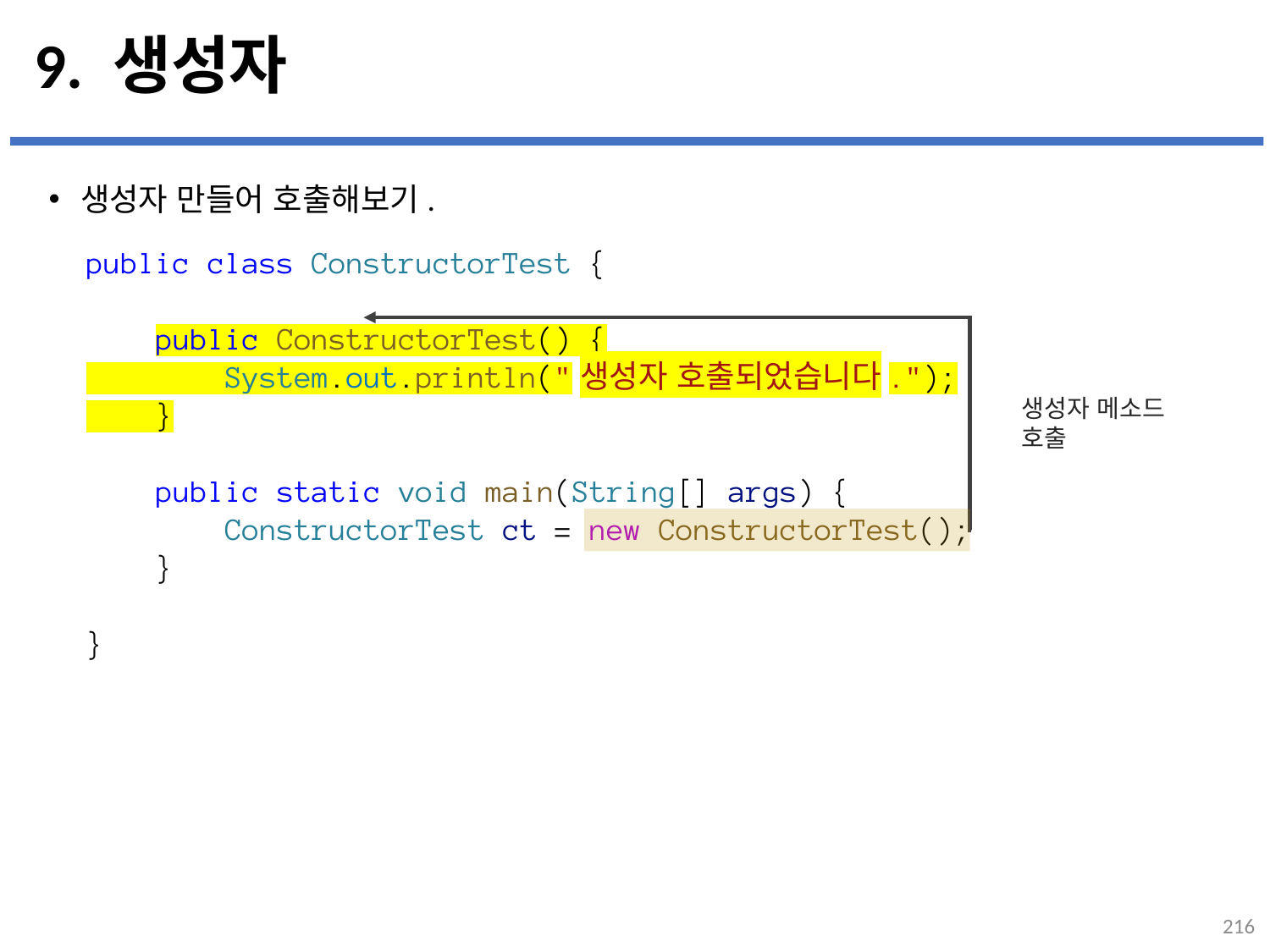

# 9. 생성자
생성자 만들어 호출해보기.
...

설명
public class ConstructorTest {

    public ConstructorTest() {
        System.out.println("생성자 호출되었습니다.");
    }
    public static void main(String[] args) {
        ConstructorTest ct = new ConstructorTest();
    }
}

생성자 메소드
호출

216